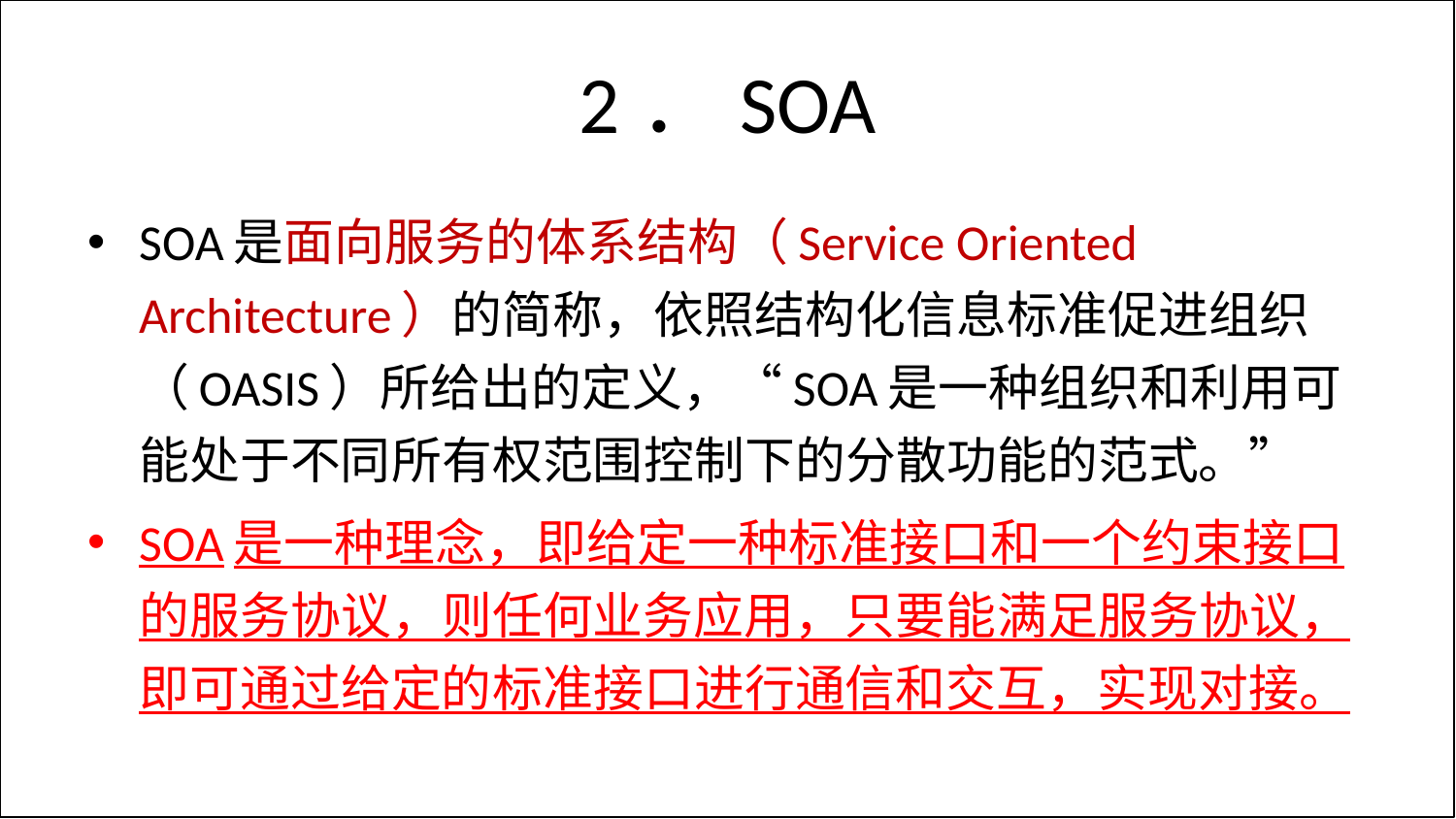

# 2．SOA
SOA是面向服务的体系结构（Service Oriented Architecture）的简称，依照结构化信息标准促进组织（OASIS）所给出的定义，“SOA是一种组织和利用可能处于不同所有权范围控制下的分散功能的范式。”
SOA是一种理念，即给定一种标准接口和一个约束接口的服务协议，则任何业务应用，只要能满足服务协议，即可通过给定的标准接口进行通信和交互，实现对接。